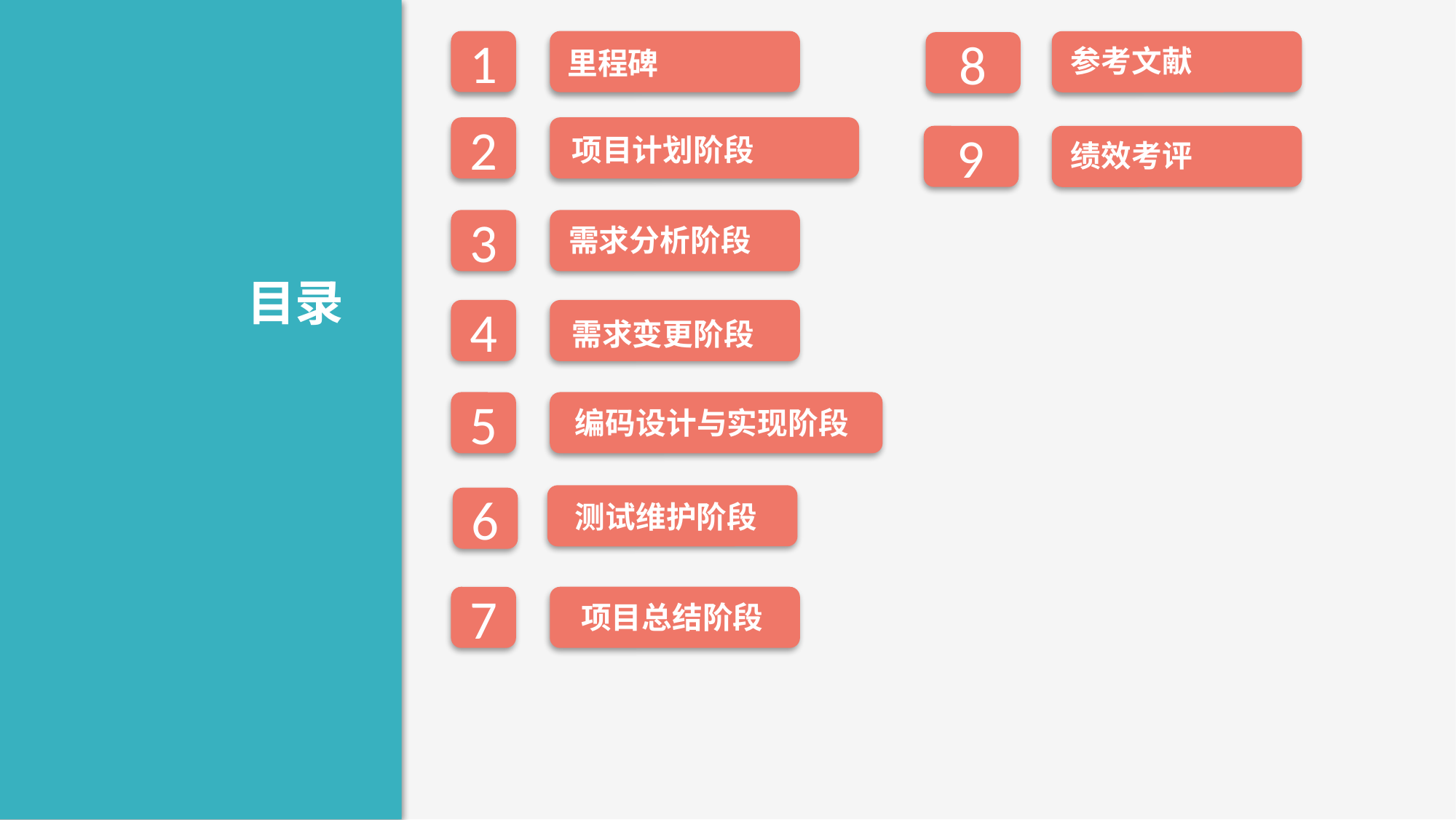

1

里程碑

参考文献
8
2

项目计划阶段
9

绩效考评
3

需求分析阶段
目录
4

需求变更阶段
5

编码设计与实现阶段

测试维护阶段
6
7

项目总结阶段
9

WBS
8

会议记录